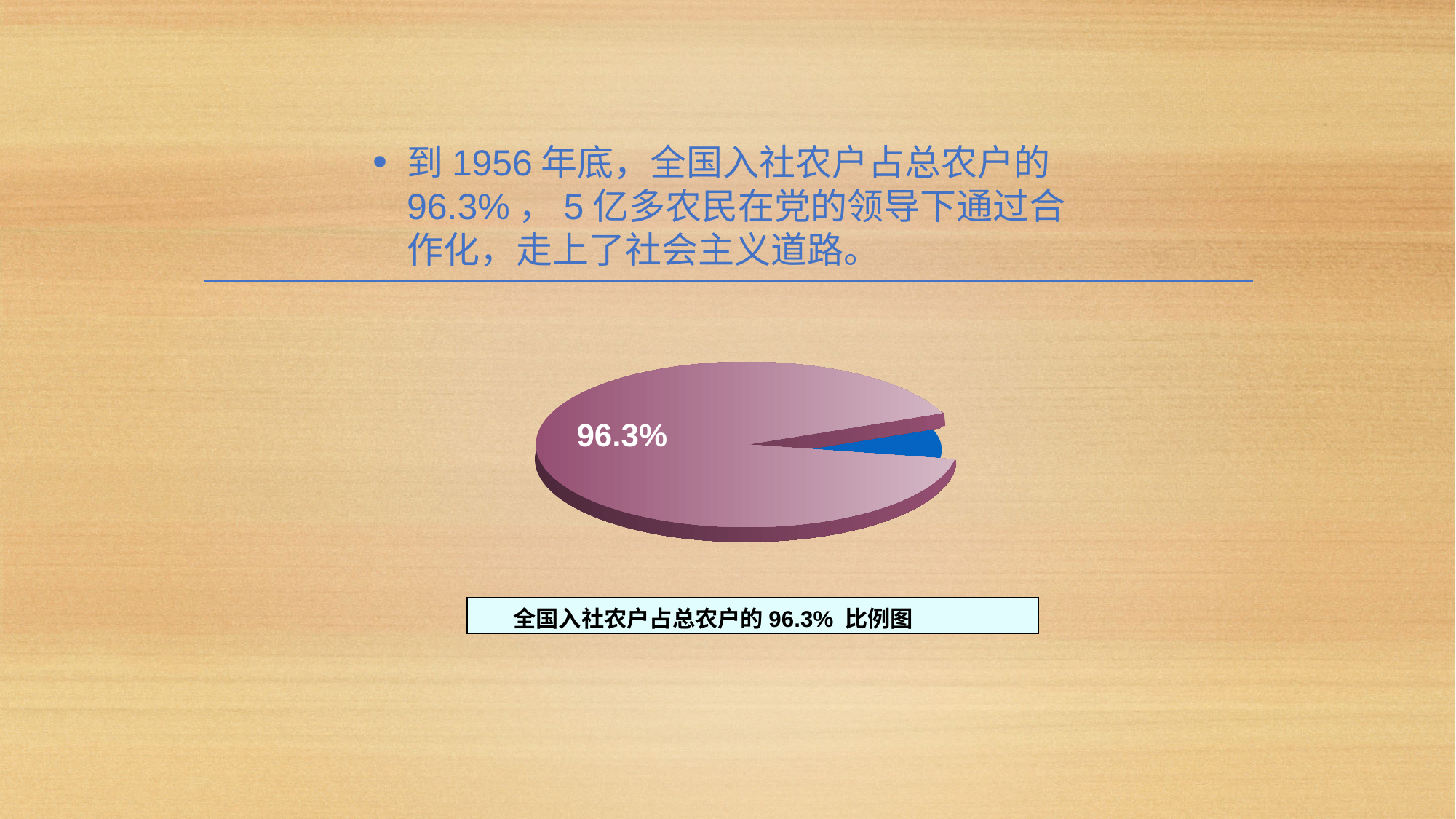

到1956年底，全国入社农户占总农户的96.3%，5亿多农民在党的领导下通过合作化，走上了社会主义道路。

70%
96.3%

全国入社农户占总农户的96.3% 比例图